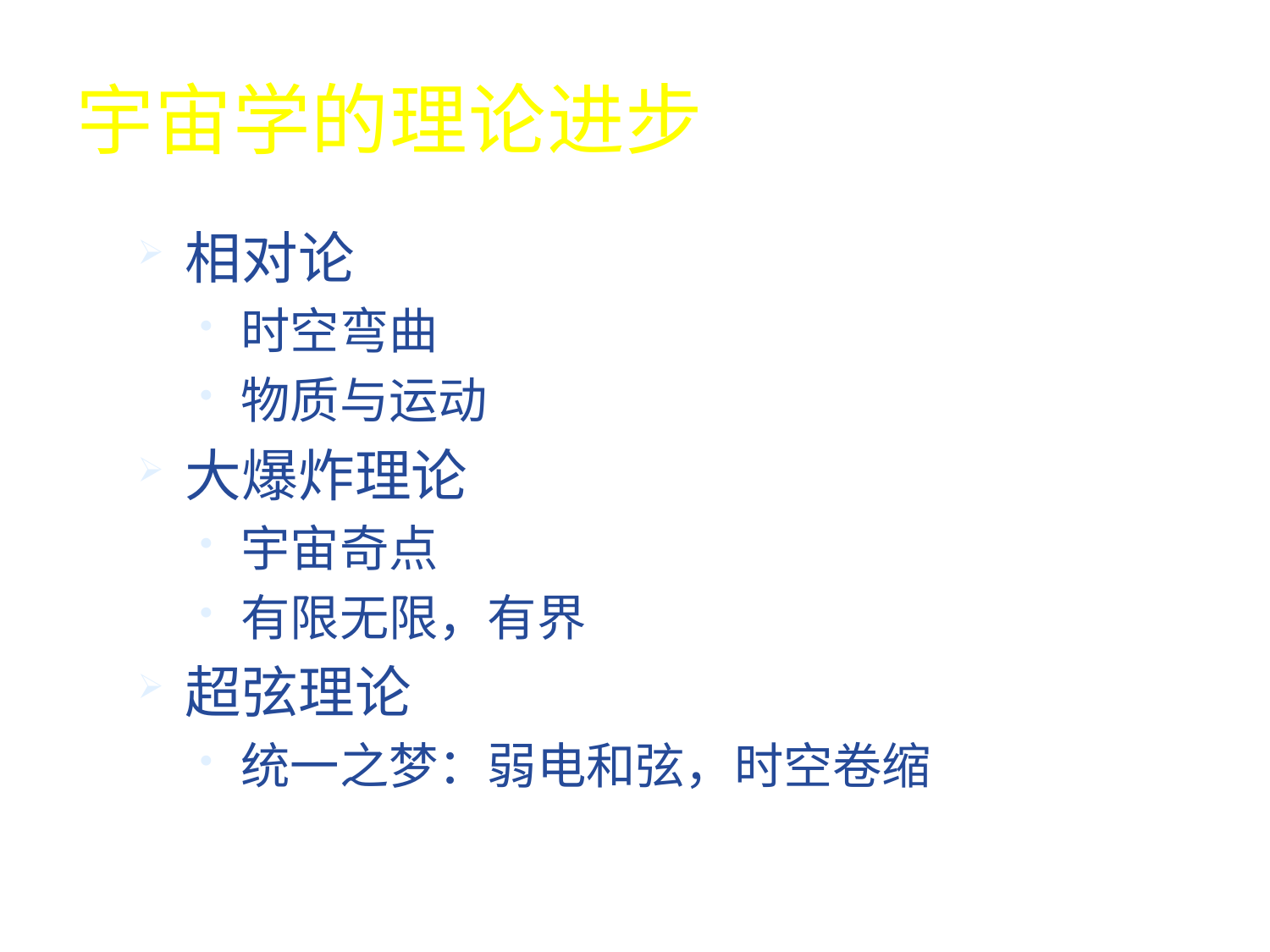

# 宇宙学的理论进步
相对论
时空弯曲
物质与运动
大爆炸理论
宇宙奇点
有限无限，有界
超弦理论
统一之梦：弱电和弦，时空卷缩